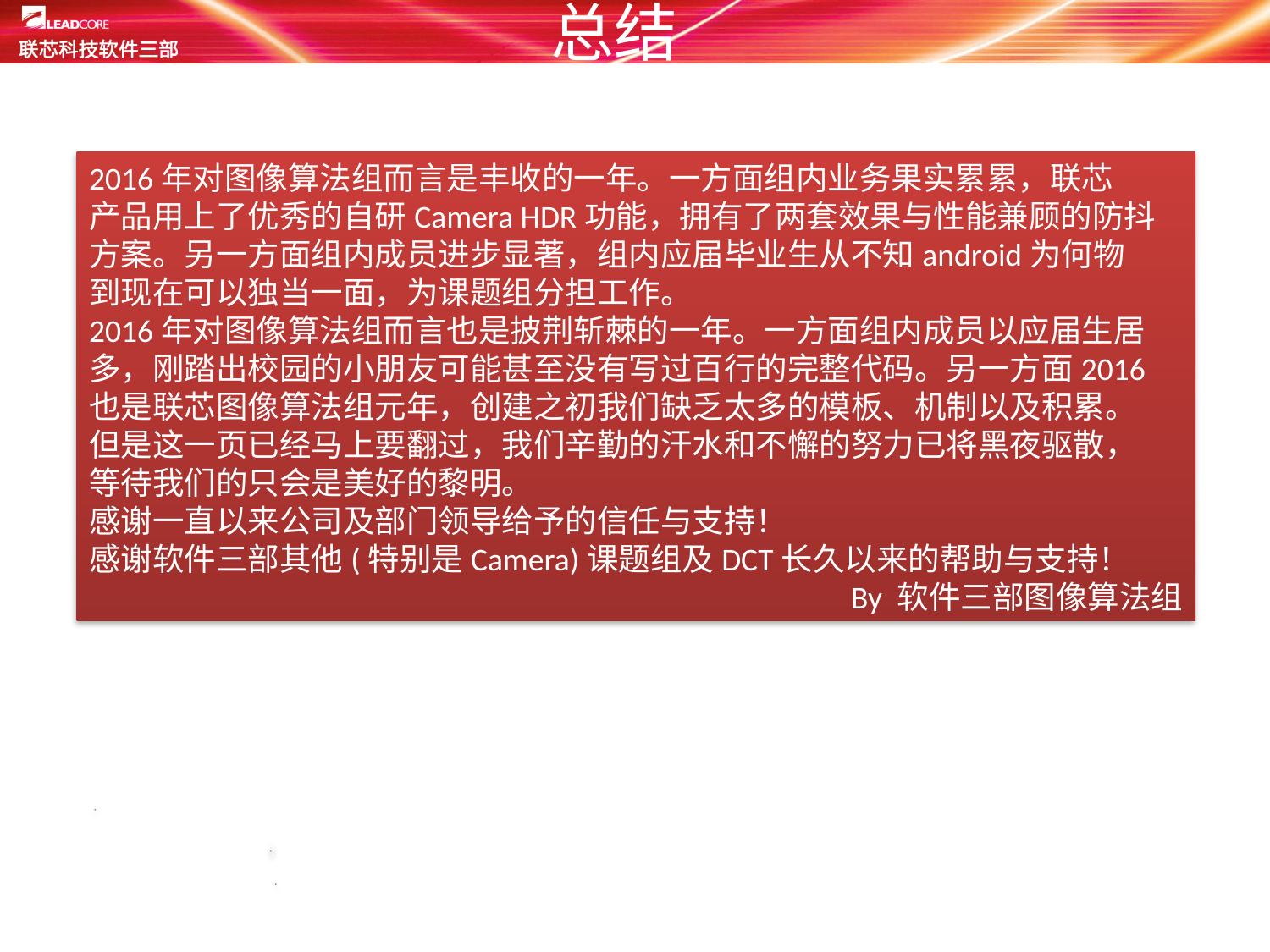

总结
2016年对图像算法组而言是丰收的一年。一方面组内业务果实累累，联芯
产品用上了优秀的自研Camera HDR功能，拥有了两套效果与性能兼顾的防抖
方案。另一方面组内成员进步显著，组内应届毕业生从不知android为何物
到现在可以独当一面，为课题组分担工作。
2016年对图像算法组而言也是披荆斩棘的一年。一方面组内成员以应届生居
多，刚踏出校园的小朋友可能甚至没有写过百行的完整代码。另一方面2016
也是联芯图像算法组元年，创建之初我们缺乏太多的模板、机制以及积累。
但是这一页已经马上要翻过，我们辛勤的汗水和不懈的努力已将黑夜驱散，
等待我们的只会是美好的黎明。
感谢一直以来公司及部门领导给予的信任与支持！
感谢软件三部其他(特别是Camera)课题组及DCT长久以来的帮助与支持！
						By 软件三部图像算法组
张锦涛